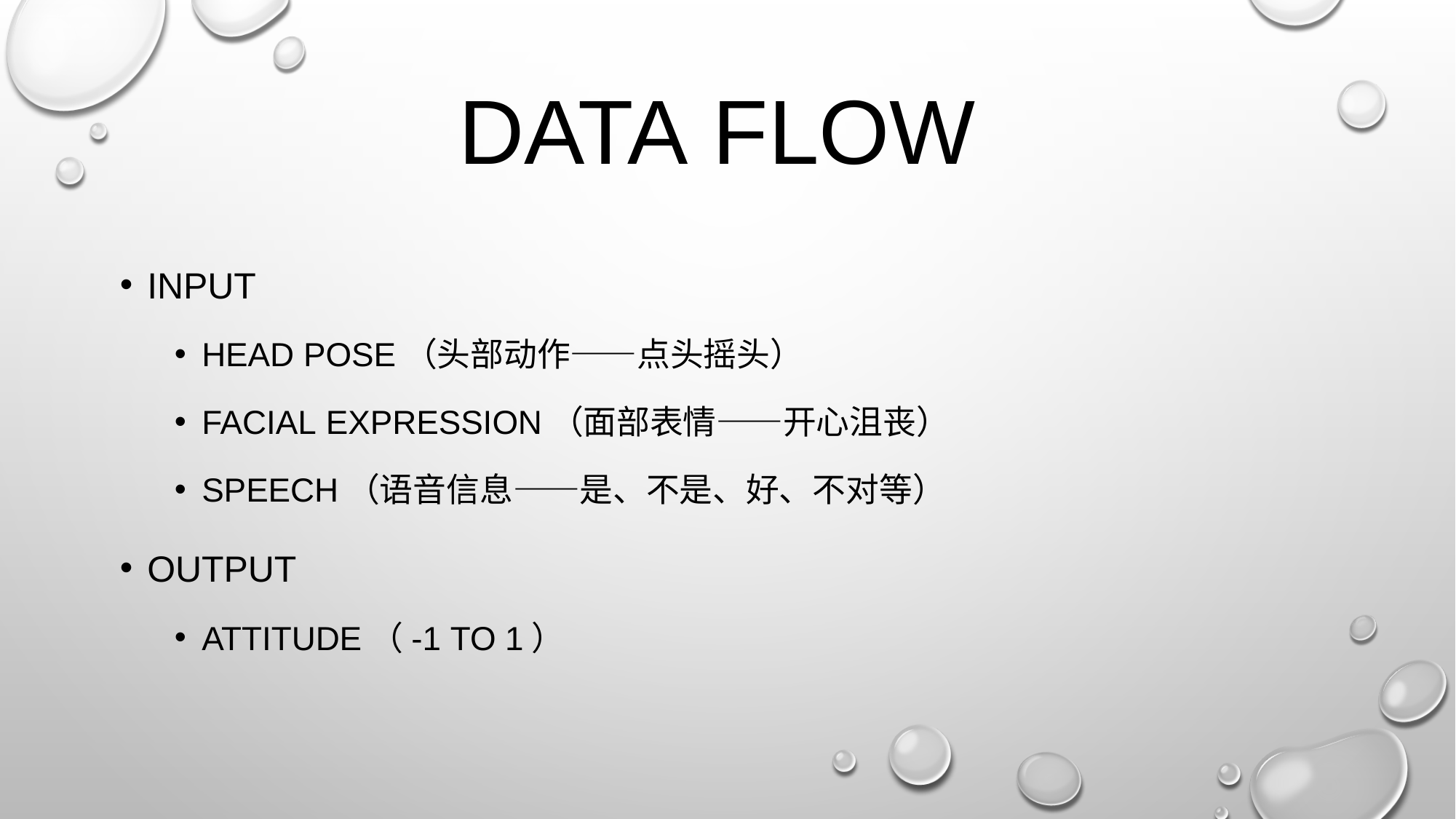

# Data FLOW
Input
HEAD POSE（头部动作——点头摇头）
FACIAL EXPRESSION（面部表情——开心沮丧）
SPEECH（语音信息——是、不是、好、不对等）
OUTPUT
Attitude（-1 to 1）